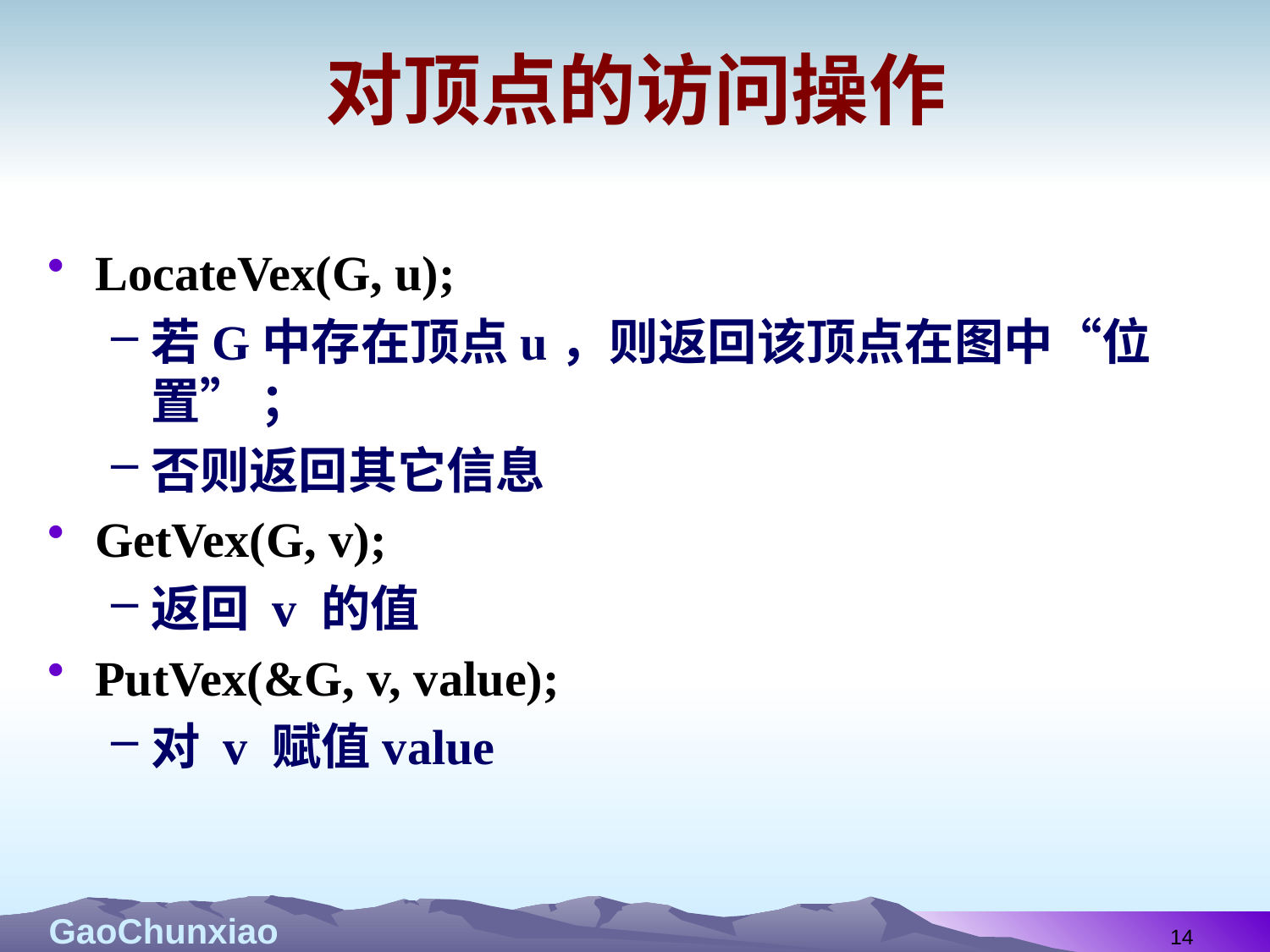

# 对顶点的访问操作

LocateVex(G, u);
若G中存在顶点u，则返回该顶点在图中“位置” ；
否则返回其它信息
GetVex(G, v);
返回 v 的值
PutVex(&G, v, value);
对 v 赋值value
14